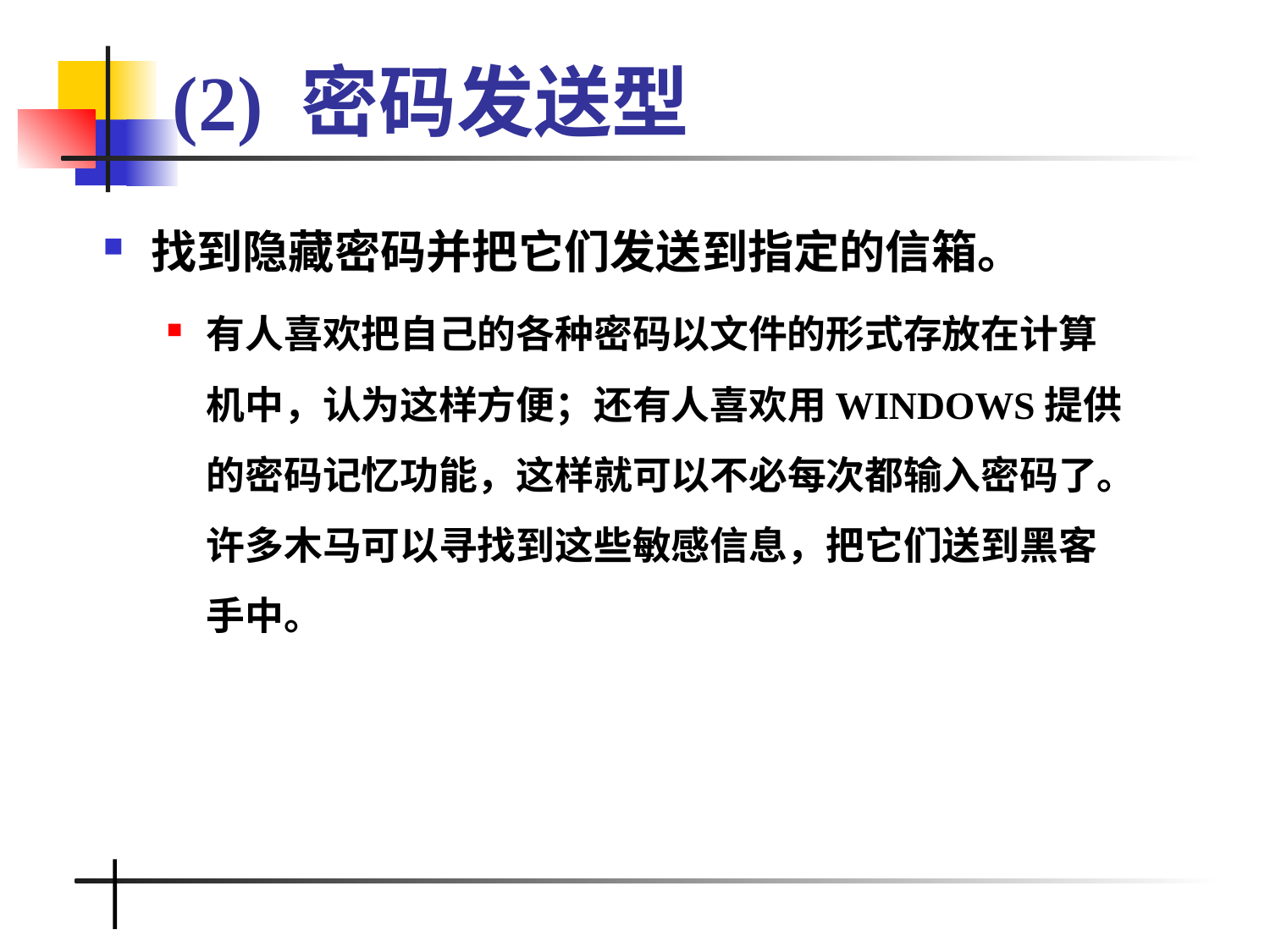

# (2) 密码发送型
找到隐藏密码并把它们发送到指定的信箱。
有人喜欢把自己的各种密码以文件的形式存放在计算机中，认为这样方便；还有人喜欢用WINDOWS提供的密码记忆功能，这样就可以不必每次都输入密码了。许多木马可以寻找到这些敏感信息，把它们送到黑客手中。